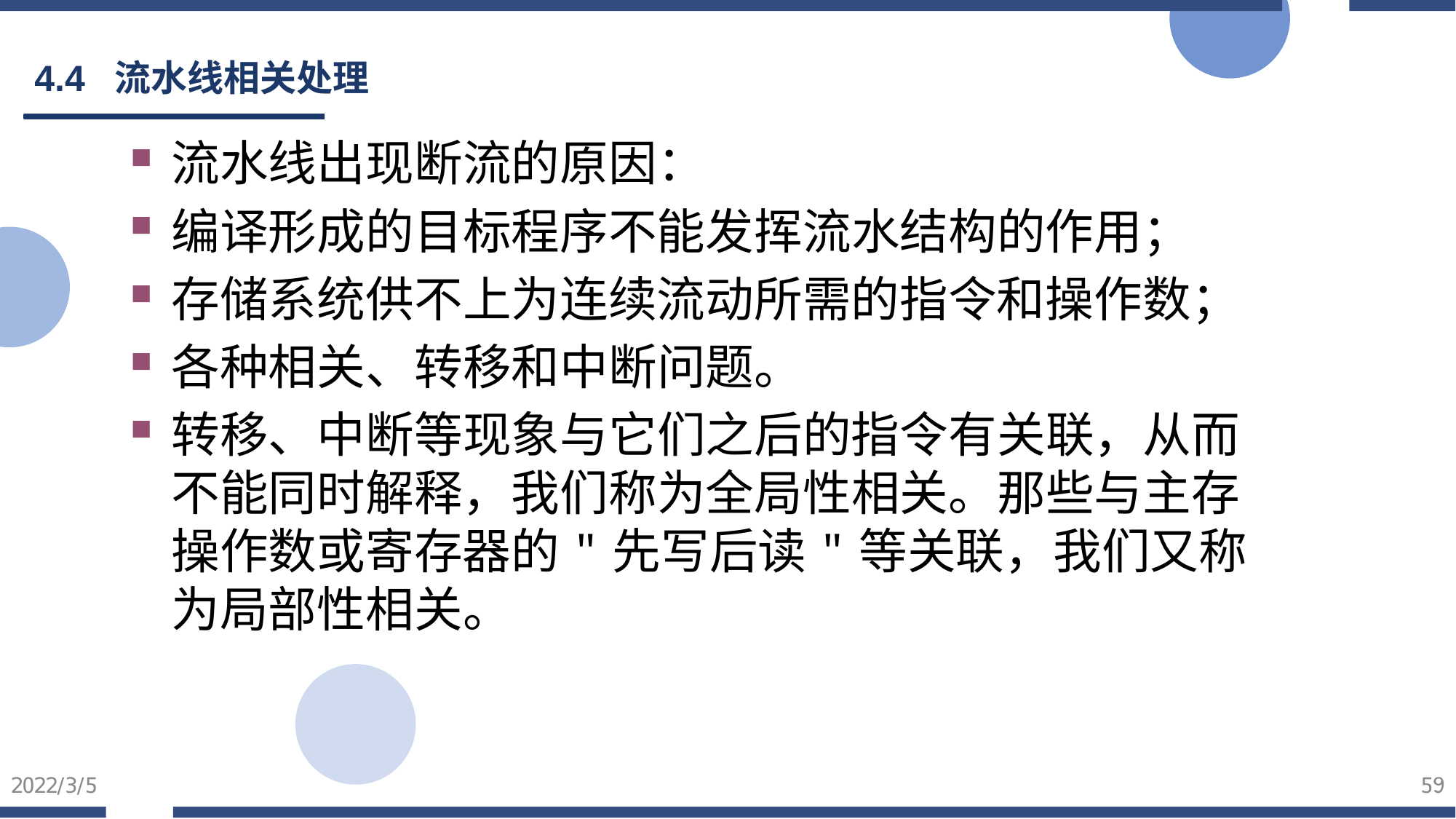

# 4.4  流水线相关处理
流水线出现断流的原因：
编译形成的目标程序不能发挥流水结构的作用；
存储系统供不上为连续流动所需的指令和操作数；
各种相关、转移和中断问题。
转移、中断等现象与它们之后的指令有关联，从而不能同时解释，我们称为全局性相关。那些与主存操作数或寄存器的"先写后读"等关联，我们又称为局部性相关。
2022/3/5
59